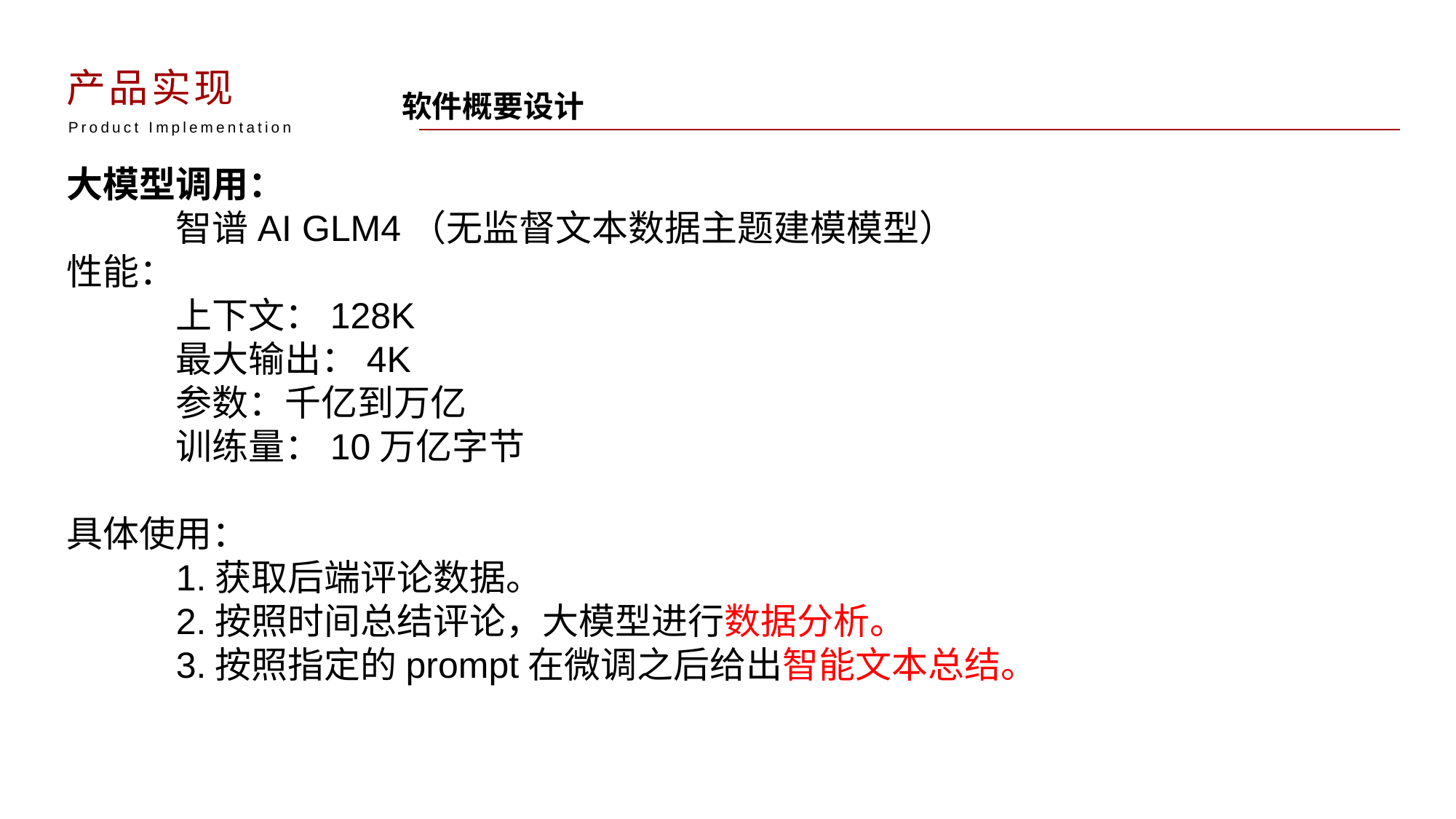

产品实现
软件概要设计
Product Implementation
大模型调用：
	智谱AI GLM4（无监督文本数据主题建模模型）
性能：
	上下文：128K
	最大输出：4K
	参数：千亿到万亿
	训练量：10万亿字节

具体使用：
	1.获取后端评论数据。
	2.按照时间总结评论，大模型进行数据分析。
	3.按照指定的prompt在微调之后给出智能文本总结。